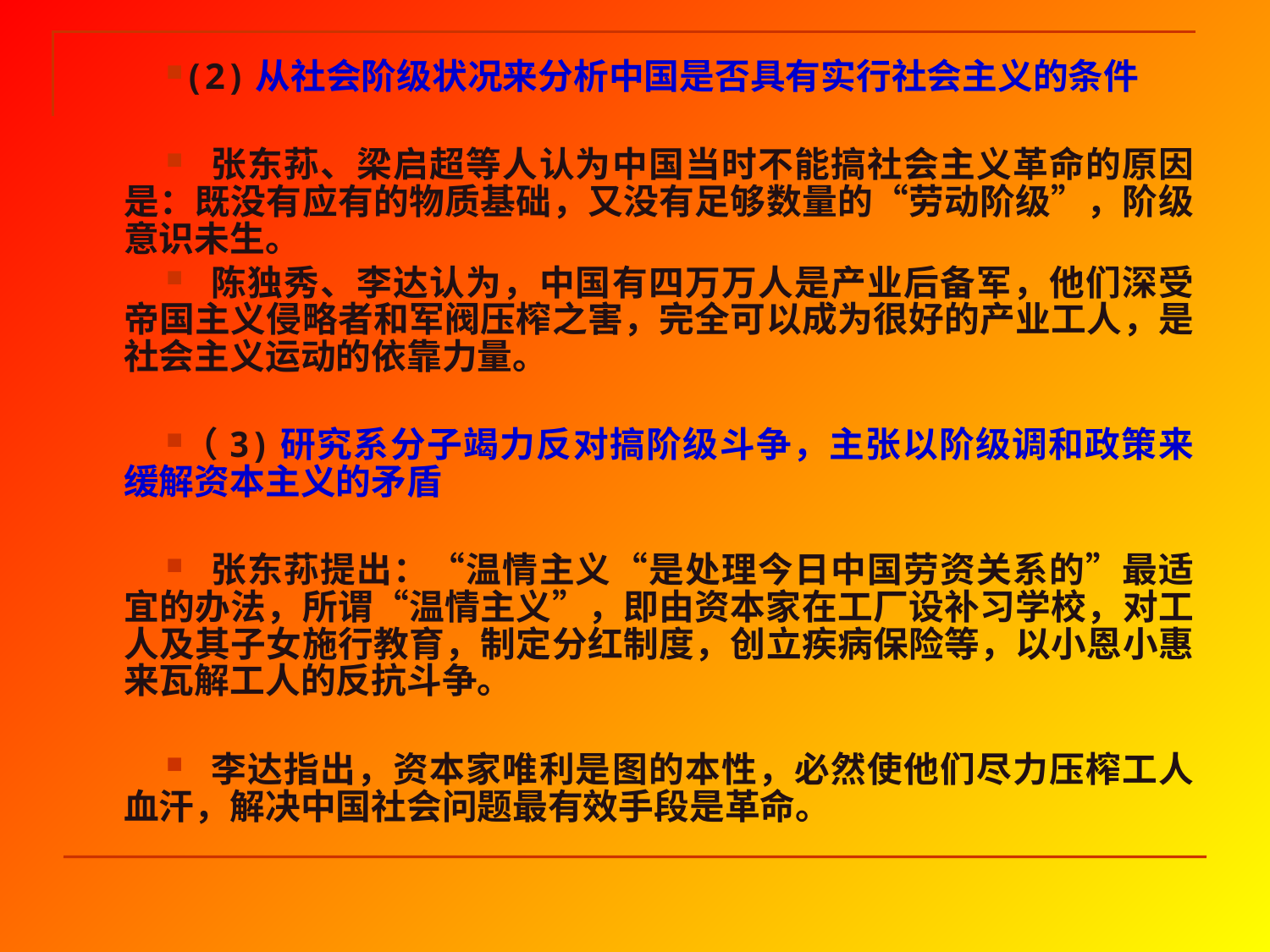

(2)从社会阶级状况来分析中国是否具有实行社会主义的条件

  张东荪、梁启超等人认为中国当时不能搞社会主义革命的原因是：既没有应有的物质基础，又没有足够数量的“劳动阶级”，阶级意识未生。
  陈独秀、李达认为，中国有四万万人是产业后备军，他们深受帝国主义侵略者和军阀压榨之害，完全可以成为很好的产业工人，是社会主义运动的依靠力量。

（3)研究系分子竭力反对搞阶级斗争，主张以阶级调和政策来缓解资本主义的矛盾

  张东荪提出：“温情主义“是处理今日中国劳资关系的”最适宜的办法，所谓“温情主义”，即由资本家在工厂设补习学校，对工人及其子女施行教育，制定分红制度，创立疾病保险等，以小恩小惠来瓦解工人的反抗斗争。

  李达指出，资本家唯利是图的本性，必然使他们尽力压榨工人血汗，解决中国社会问题最有效手段是革命。